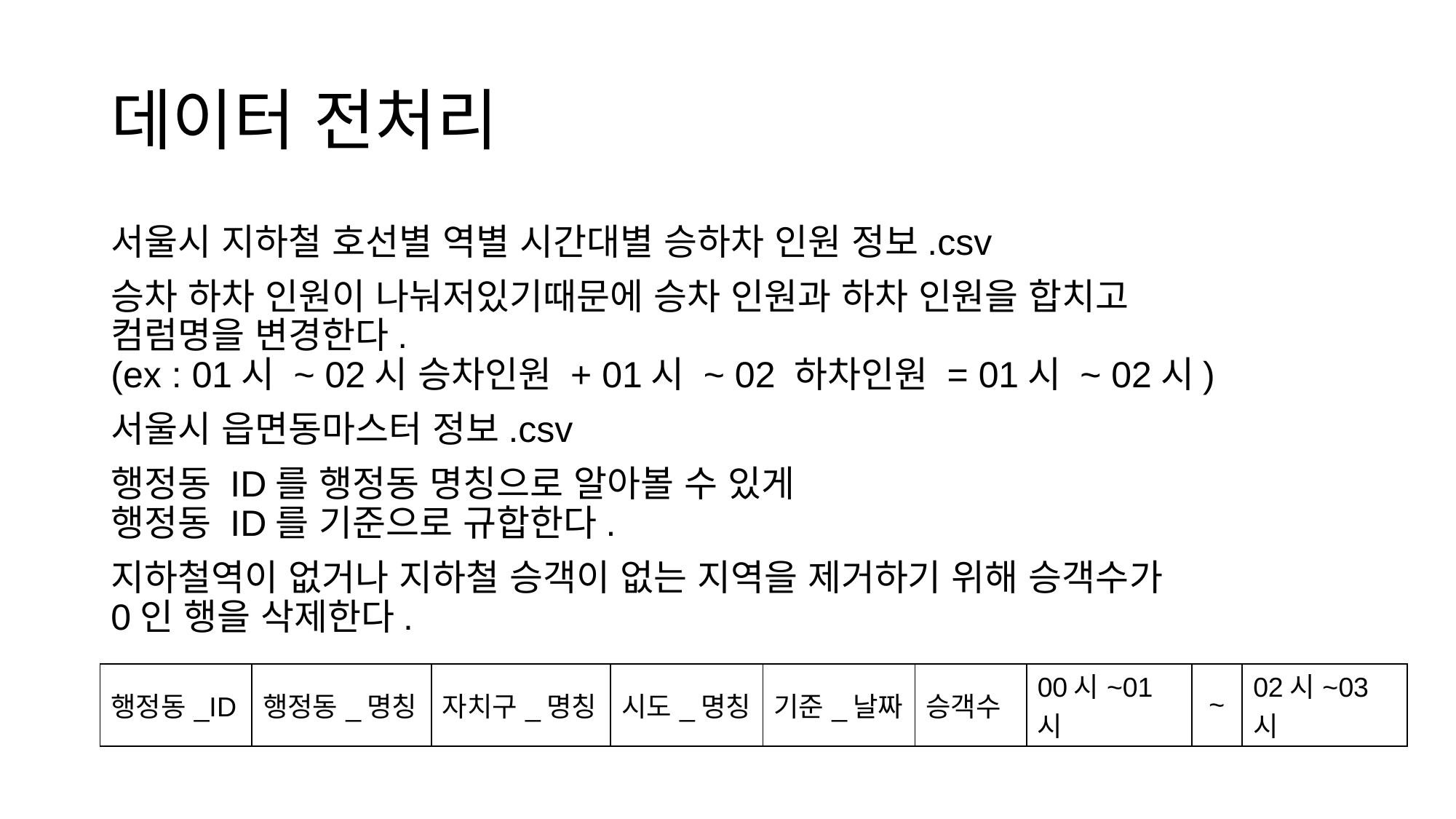

# 데이터 전처리
서울시 지하철 호선별 역별 시간대별 승하차 인원 정보.csv
승차 하차 인원이 나눠저있기때문에 승차 인원과 하차 인원을 합치고
컴럼명을 변경한다.
(ex : 01시 ~ 02시 승차인원 + 01시 ~ 02 하차인원 = 01시 ~ 02시)
서울시 읍면동마스터 정보.csv
행정동 ID를 행정동 명칭으로 알아볼 수 있게
행정동 ID를 기준으로 규합한다.
지하철역이 없거나 지하철 승객이 없는 지역을 제거하기 위해 승객수가
0인 행을 삭제한다.

| 행정동\_ID | 행정동\_명칭 | 자치구\_명칭 | 시도\_명칭 | 기준\_날짜 | 승객수 | 00시~01시 | ~ | 02시~03시 |
| --- | --- | --- | --- | --- | --- | --- | --- | --- |